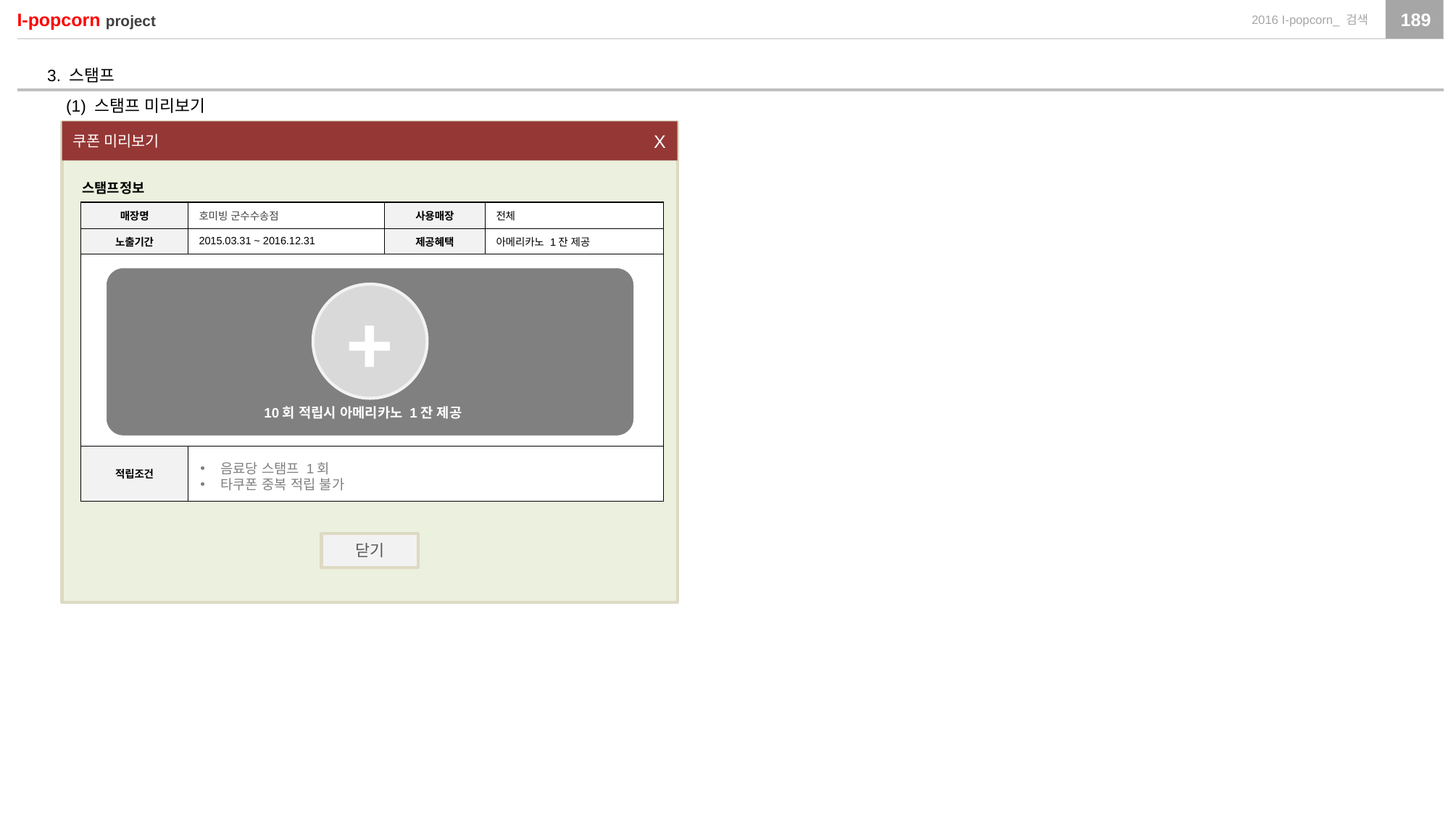

3. 스탬프
(1) 스탬프 미리보기
쿠폰 미리보기

X
스탬프정보
| 매장명 | 호미빙 군수수송점 | 사용매장 | 전체 |
| --- | --- | --- | --- |
| 노출기간 | 2015.03.31 ~ 2016.12.31 | 제공혜택 | 아메리카노 1잔 제공 |
|  |  |  |  |
| 적립조건 |  |  |  |

+
10회 적립시 아메리카노 1잔 제공
음료당 스탬프 1회
타쿠폰 중복 적립 불가
닫기